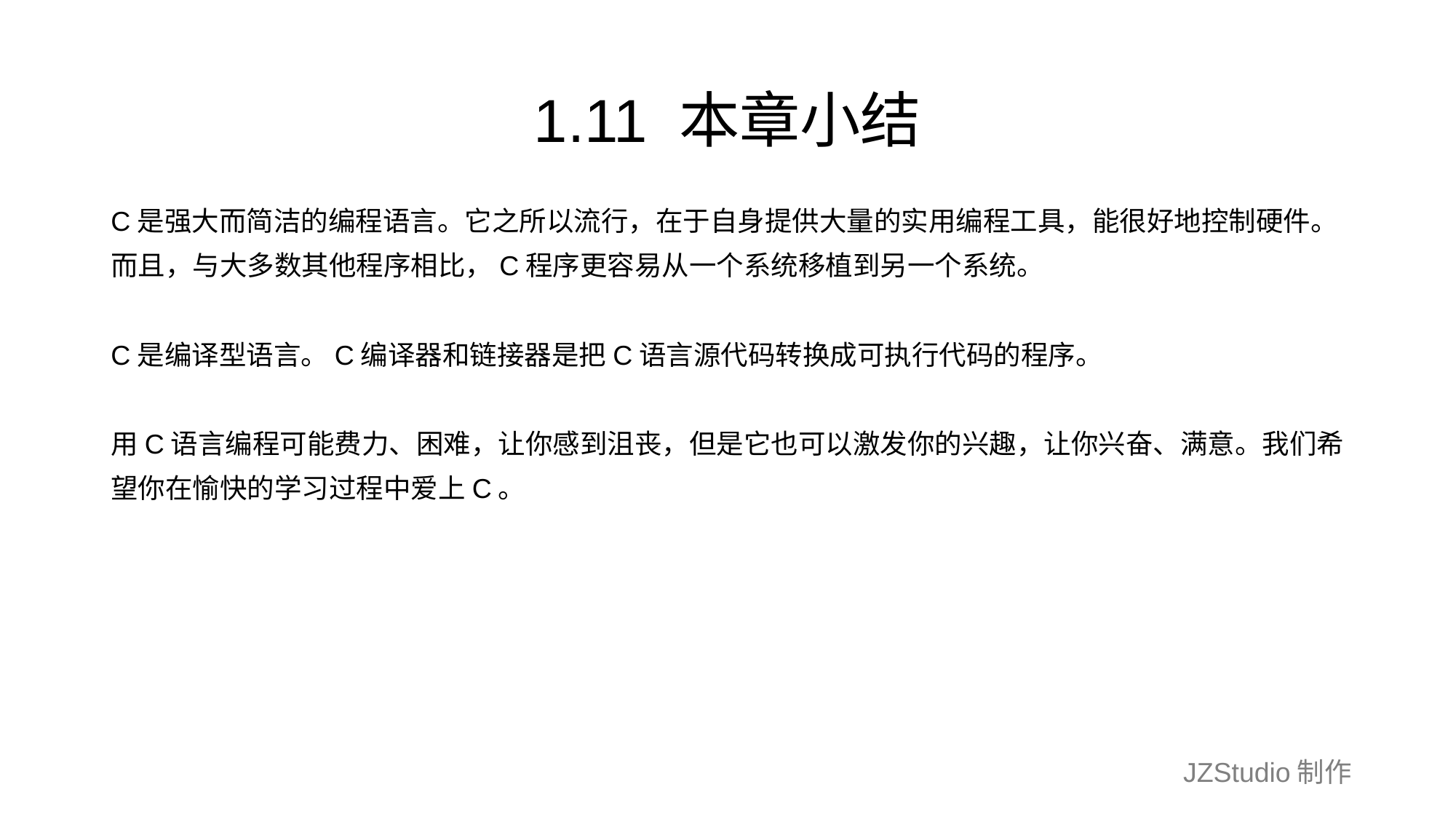

# 1.11 本章小结
C是强大而简洁的编程语言。它之所以流行，在于自身提供大量的实用编程工具，能很好地控制硬件。
而且，与大多数其他程序相比，C程序更容易从一个系统移植到另一个系统。

C是编译型语言。C编译器和链接器是把C语言源代码转换成可执行代码的程序。

用C语言编程可能费力、困难，让你感到沮丧，但是它也可以激发你的兴趣，让你兴奋、满意。我们希
望你在愉快的学习过程中爱上C。